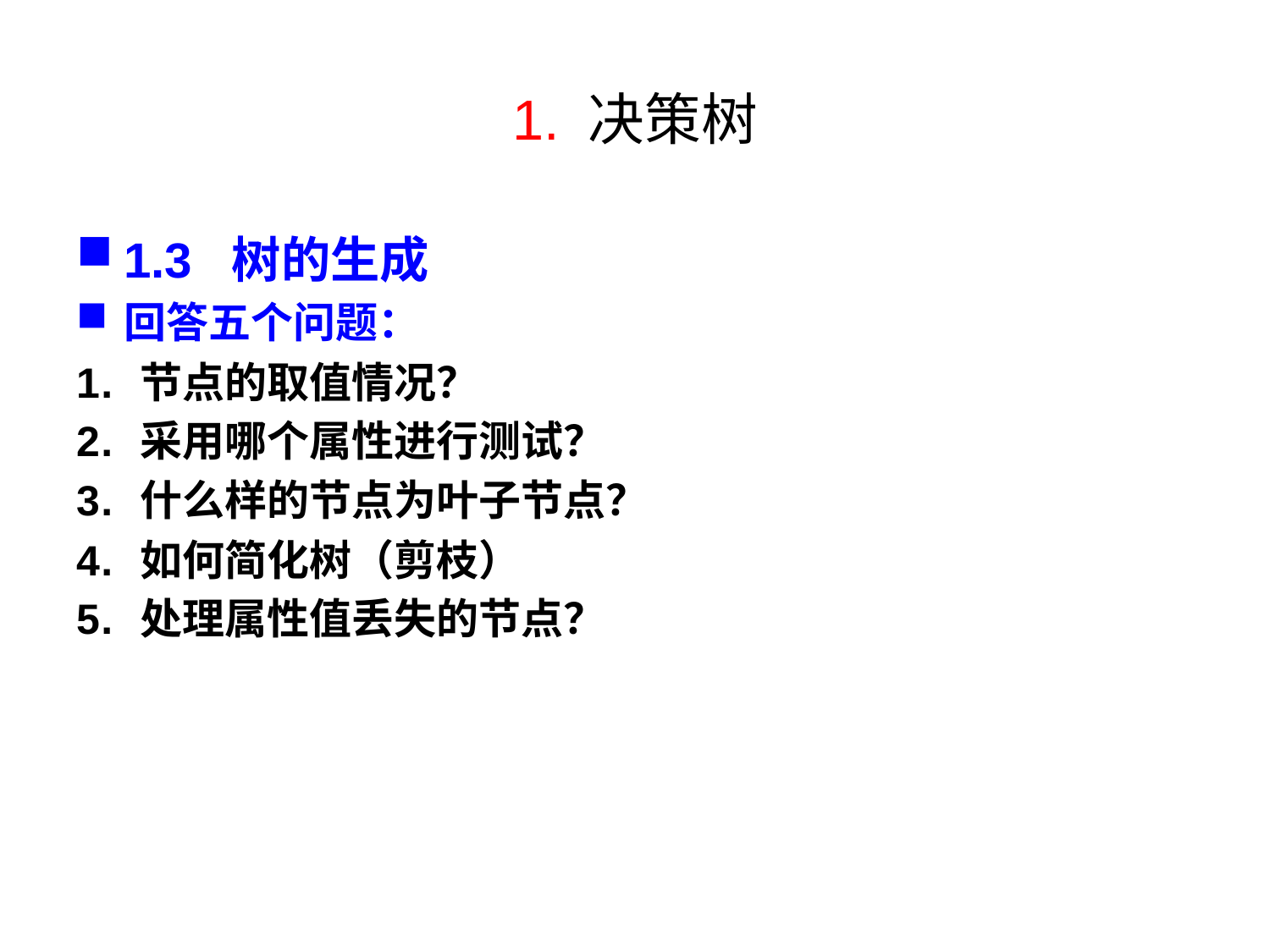

# 1. 决策树
1.3  树的生成
回答五个问题：
节点的取值情况？
采用哪个属性进行测试？
什么样的节点为叶子节点？
如何简化树（剪枝）
处理属性值丢失的节点？